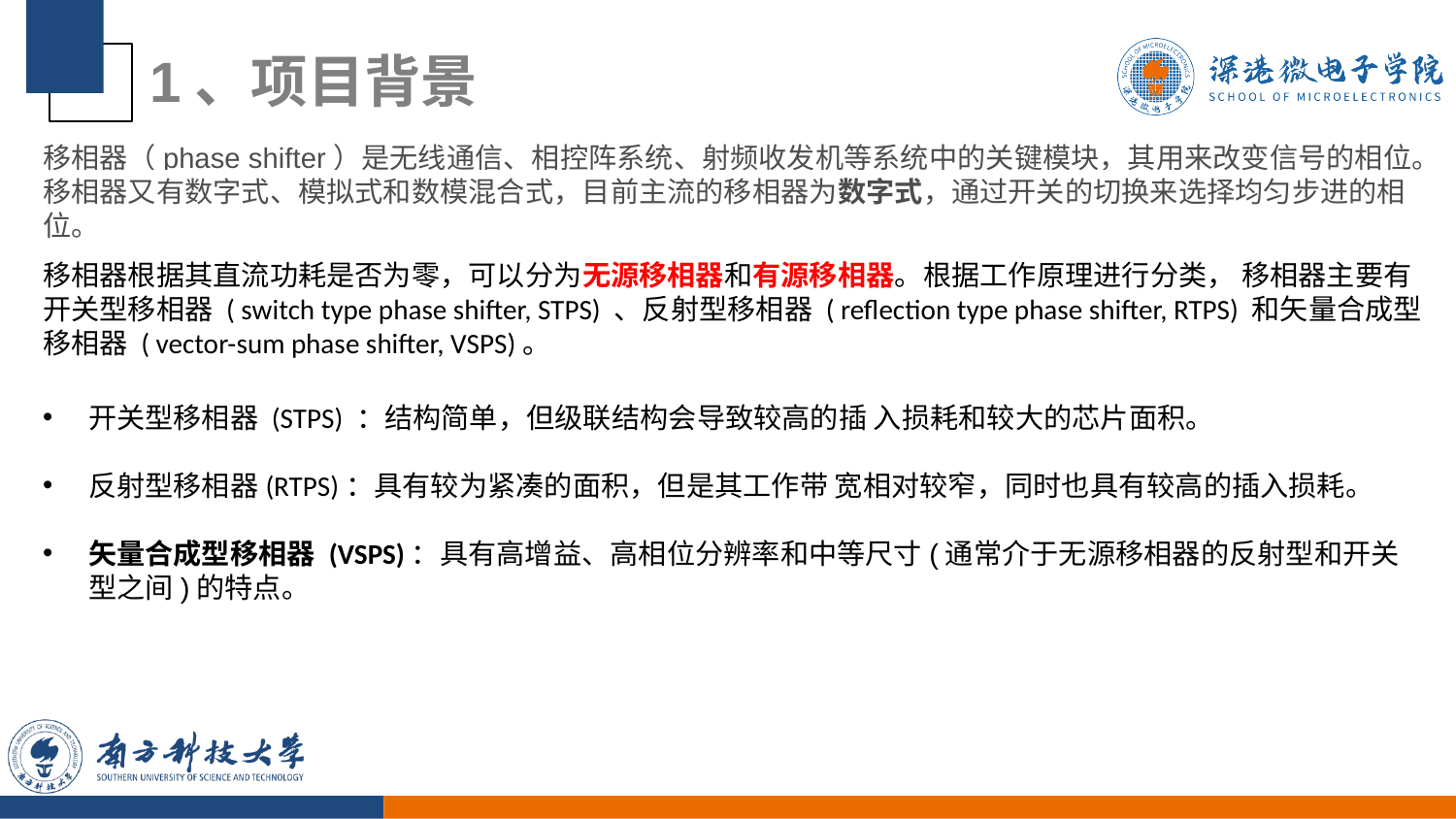

# 1、项目背景
移相器（phase shifter）是无线通信、相控阵系统、射频收发机等系统中的关键模块，其用来改变信号的相位。移相器又有数字式、模拟式和数模混合式，目前主流的移相器为数字式，通过开关的切换来选择均匀步进的相位。
移相器根据其直流功耗是否为零，可以分为无源移相器和有源移相器。根据工作原理进行分类， 移相器主要有开关型移相器 ( switch type phase shifter, STPS) 、反射型移相器 ( reflection type phase shifter, RTPS) 和矢量合成型移相器 ( vector-sum phase shifter, VSPS)。
开关型移相器 (STPS) ：结构简单，但级联结构会导致较高的插 入损耗和较大的芯片面积。

反射型移相器(RTPS)：具有较为紧凑的面积，但是其工作带 宽相对较窄，同时也具有较高的插入损耗。

矢量合成型移相器 (VSPS)：具有高增益、高相位分辨率和中等尺寸(通常介于无源移相器的反射型和开关型之间)的特点。